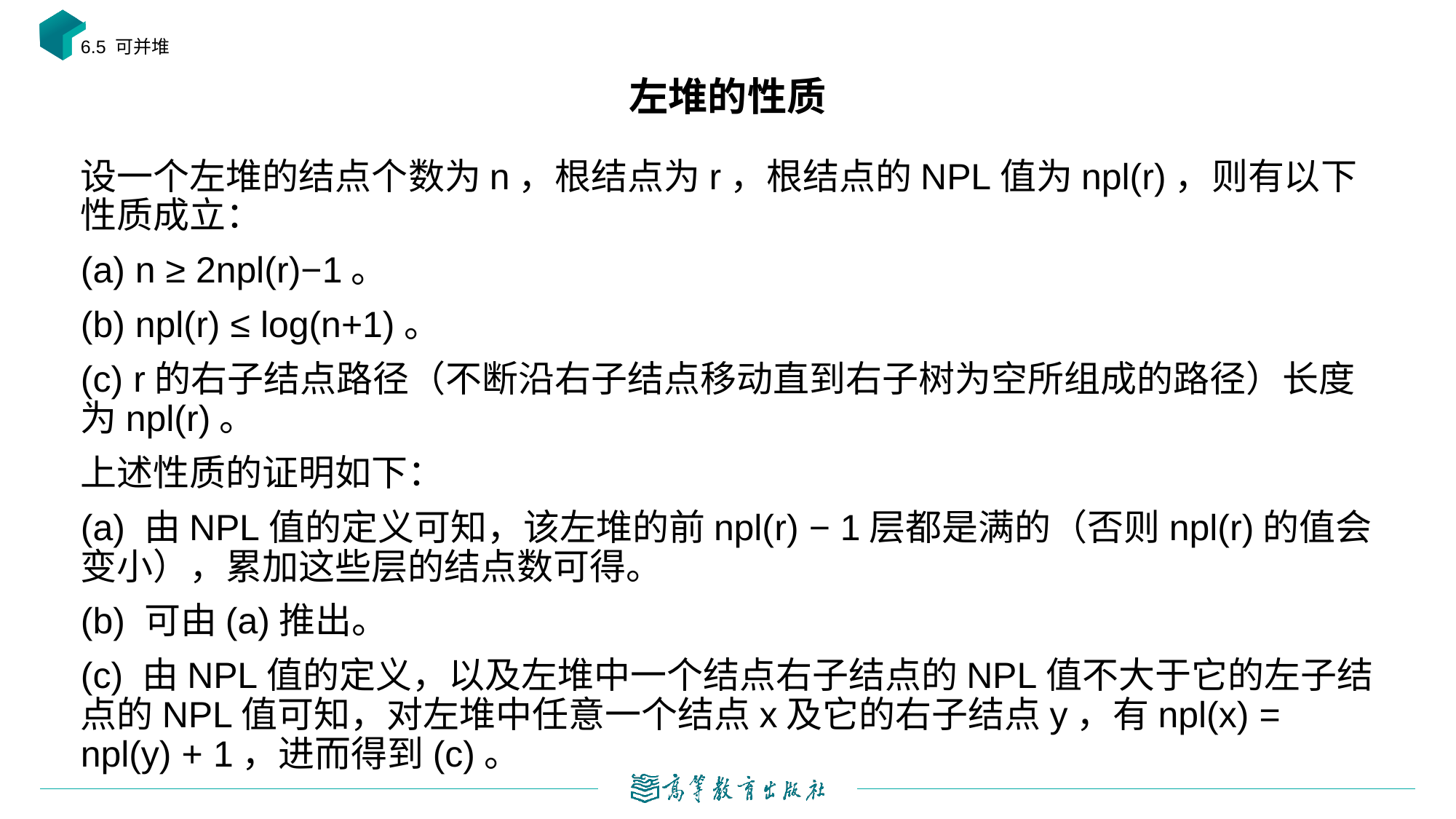

6.5 可并堆

# 左堆的性质
设一个左堆的结点个数为n，根结点为r，根结点的NPL值为npl(r)，则有以下性质成立：
(a) n ≥ 2npl(r)−1。
(b) npl(r) ≤ log(n+1)。
(c) r的右子结点路径（不断沿右子结点移动直到右子树为空所组成的路径）长度为npl(r)。
上述性质的证明如下：
(a) 由NPL值的定义可知，该左堆的前npl(r) − 1层都是满的（否则npl(r)的值会变小），累加这些层的结点数可得。
(b) 可由(a)推出。
(c) 由NPL值的定义，以及左堆中一个结点右子结点的NPL值不大于它的左子结点的NPL值可知，对左堆中任意一个结点x及它的右子结点y，有npl(x) = npl(y) + 1，进而得到(c)。